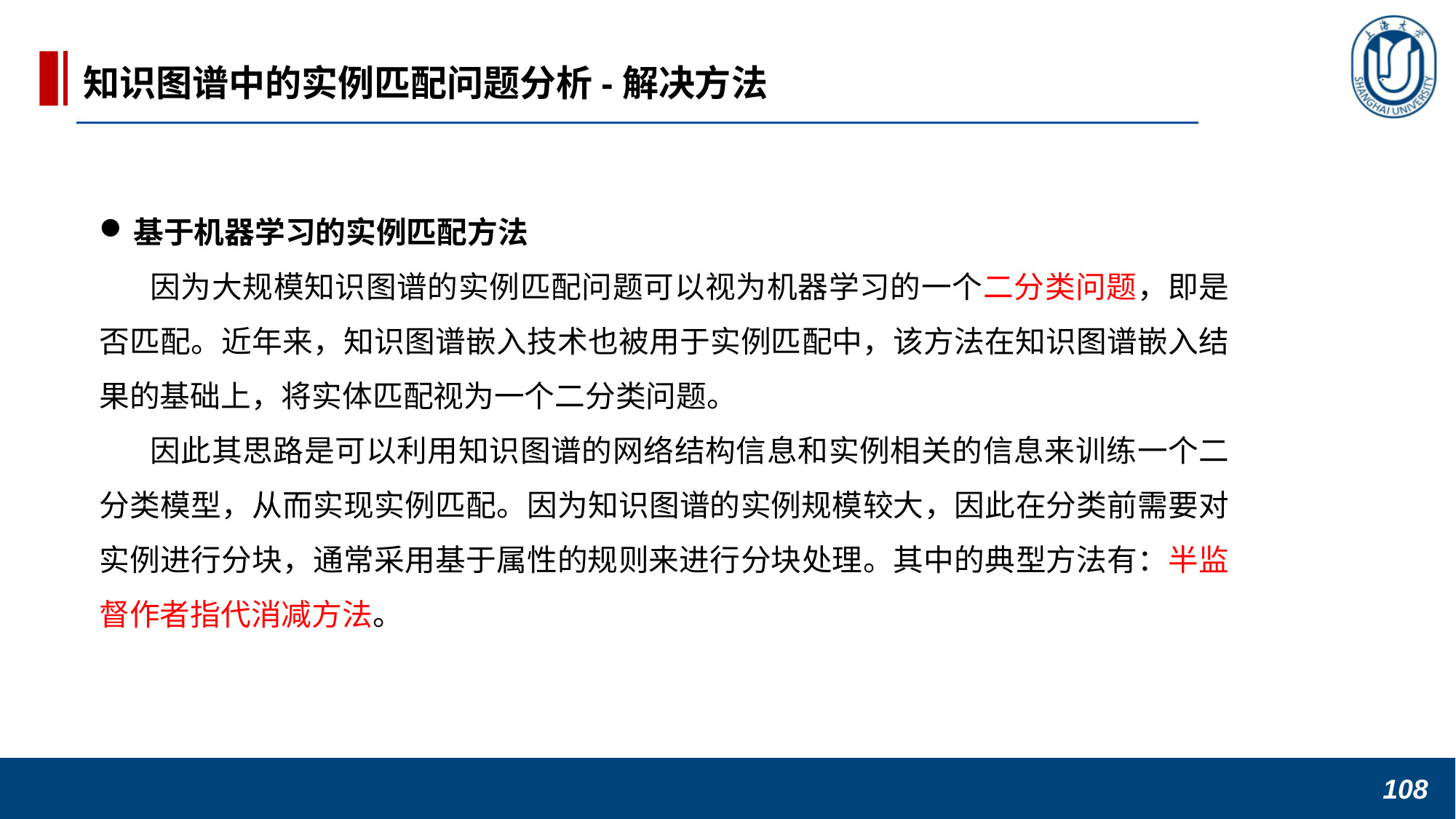

知识图谱中的实例匹配问题分析-解决方法
基于机器学习的实例匹配方法
      因为大规模知识图谱的实例匹配问题可以视为机器学习的一个二分类问题，即是否匹配。近年来，知识图谱嵌入技术也被用于实例匹配中，该方法在知识图谱嵌入结果的基础上，将实体匹配视为一个二分类问题。
      因此其思路是可以利用知识图谱的网络结构信息和实例相关的信息来训练一个二分类模型，从而实现实例匹配。因为知识图谱的实例规模较大，因此在分类前需要对实例进行分块，通常采用基于属性的规则来进行分块处理。其中的典型方法有：半监督作者指代消减方法。

108